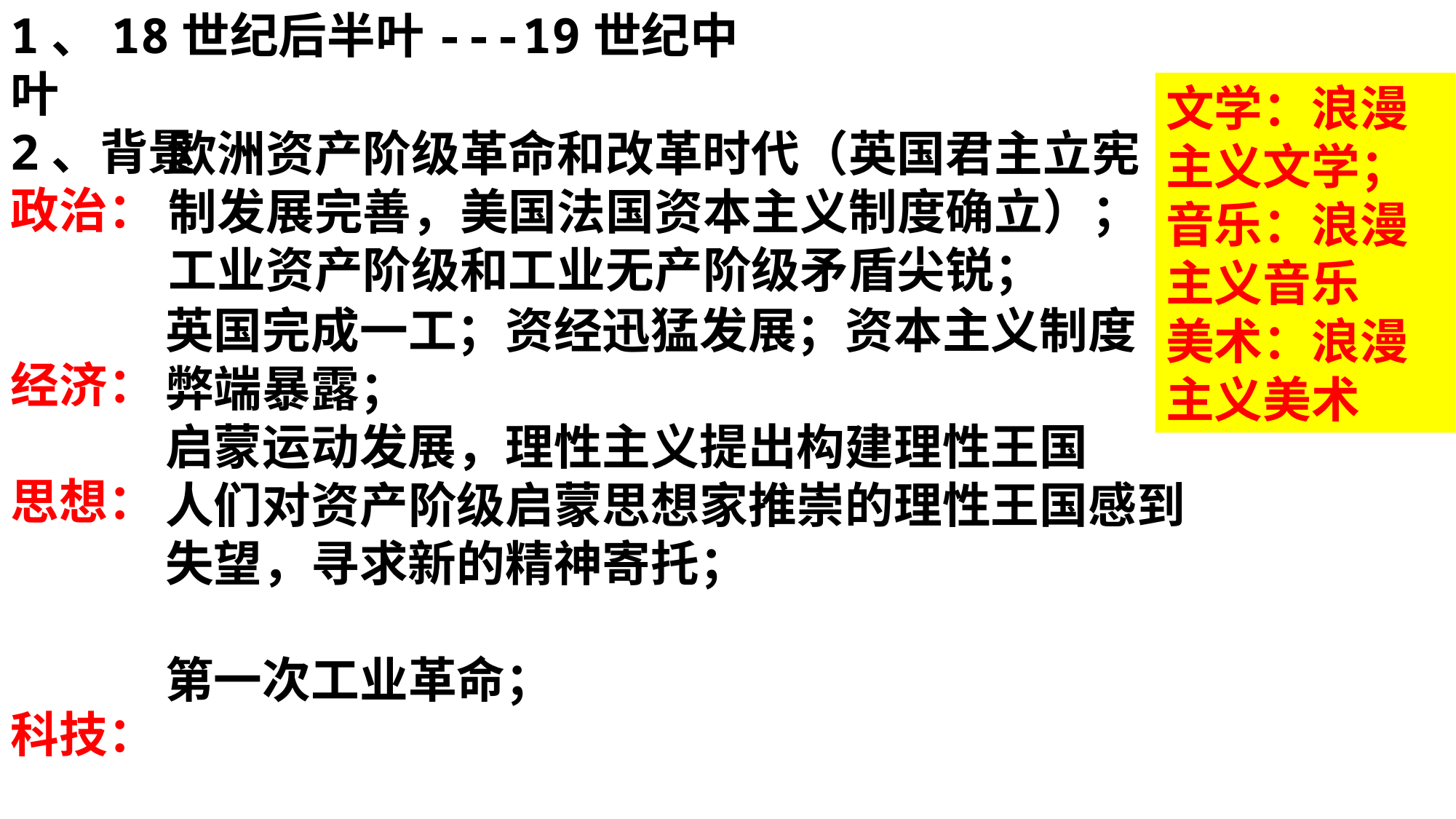

1、18世纪后半叶---19世纪中叶
2、背景
政治：

经济：

思想：

科技：
文学：浪漫主义文学；
音乐：浪漫主义音乐
美术：浪漫主义美术
欧洲资产阶级革命和改革时代（英国君主立宪制发展完善，美国法国资本主义制度确立）；
工业资产阶级和工业无产阶级矛盾尖锐；
英国完成一工；资经迅猛发展；资本主义制度弊端暴露；
启蒙运动发展，理性主义提出构建理性王国
人们对资产阶级启蒙思想家推崇的理性王国感到失望，寻求新的精神寄托；

第一次工业革命；